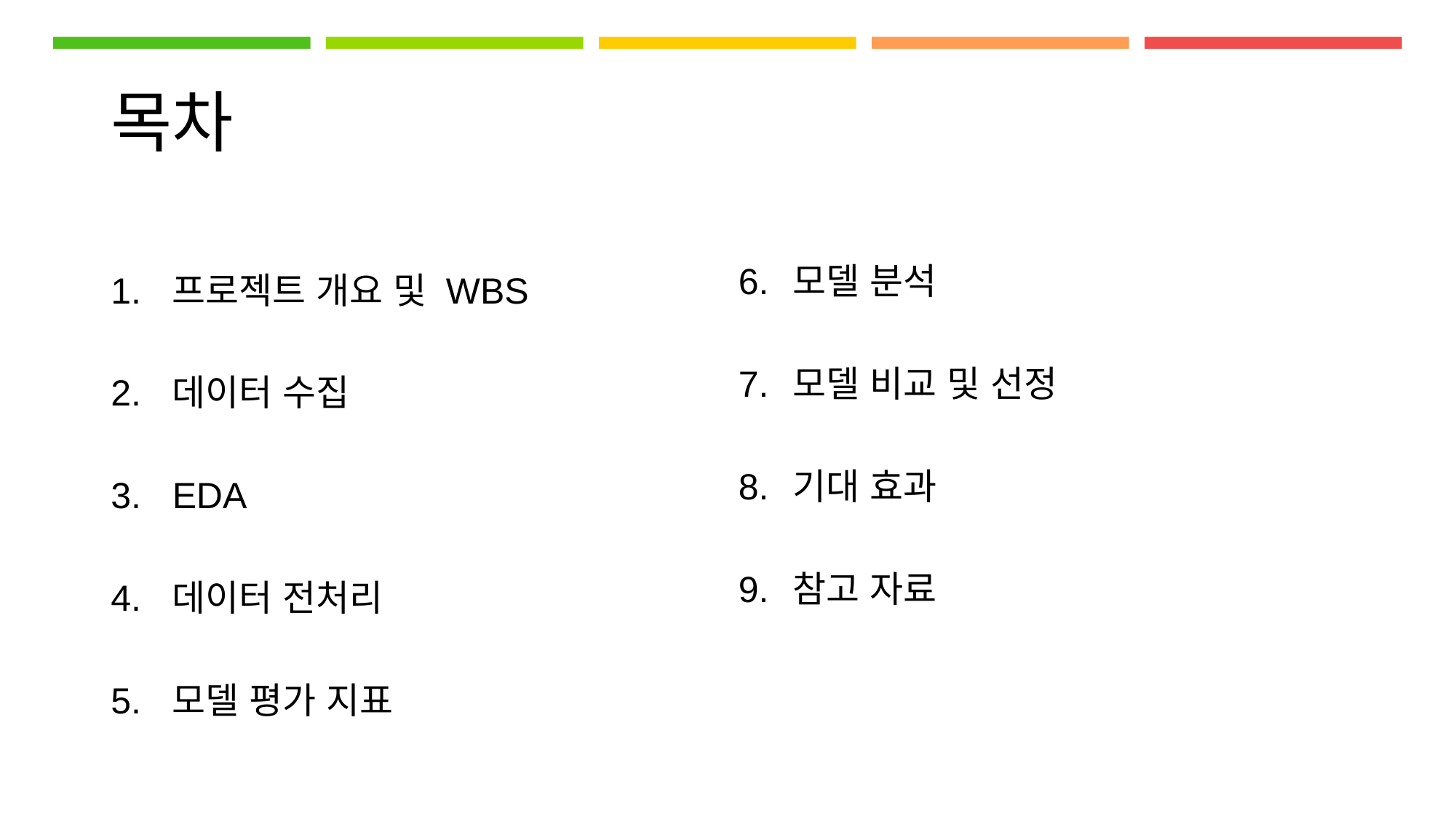

# 목차
모델 분석
모델 비교 및 선정
기대 효과
참고 자료
프로젝트 개요 및 WBS
데이터 수집
EDA
데이터 전처리
모델 평가 지표